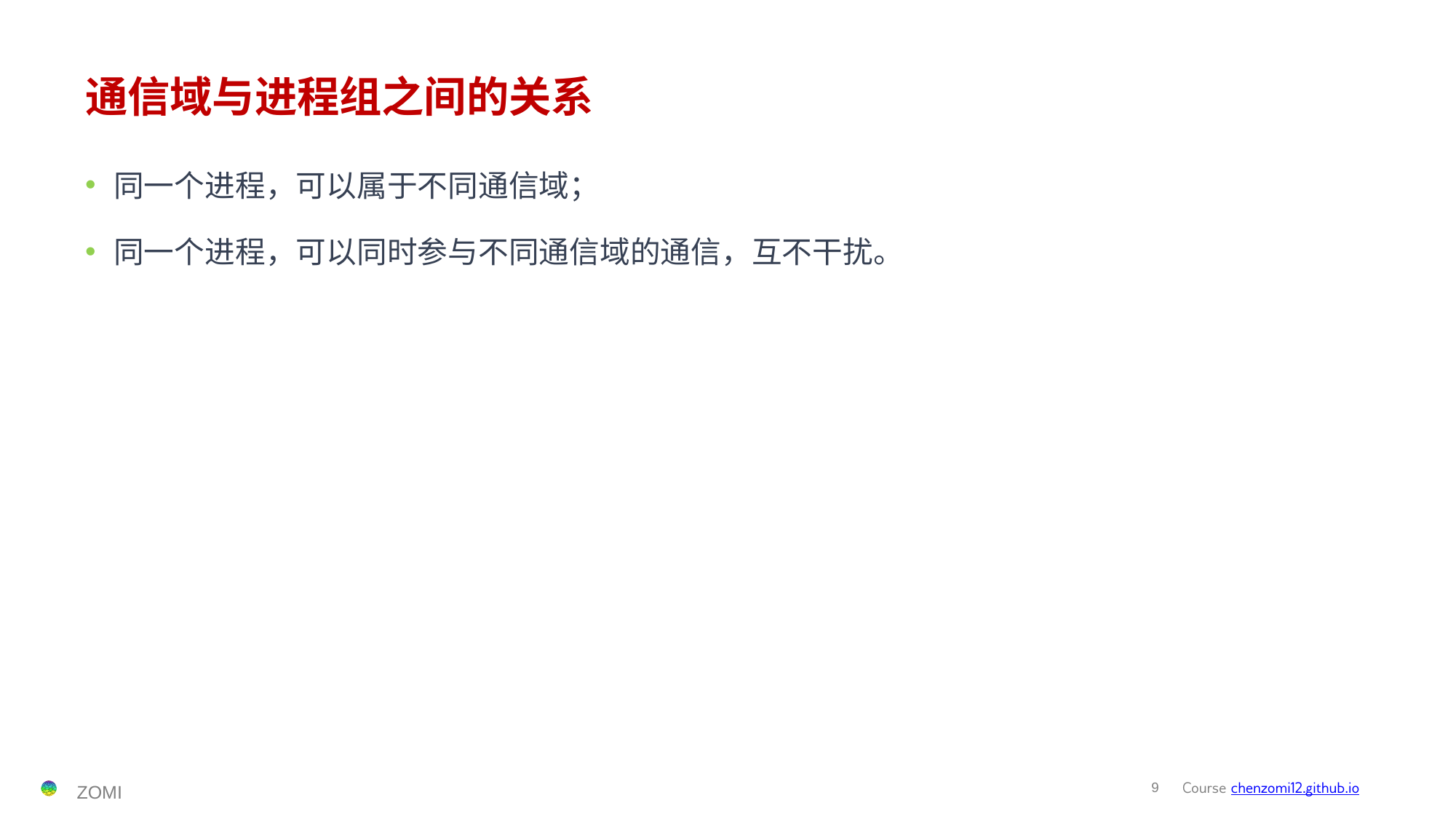

# 通信域与进程组之间的关系
同一个进程，可以属于不同通信域；
同一个进程，可以同时参与不同通信域的通信，互不干扰。